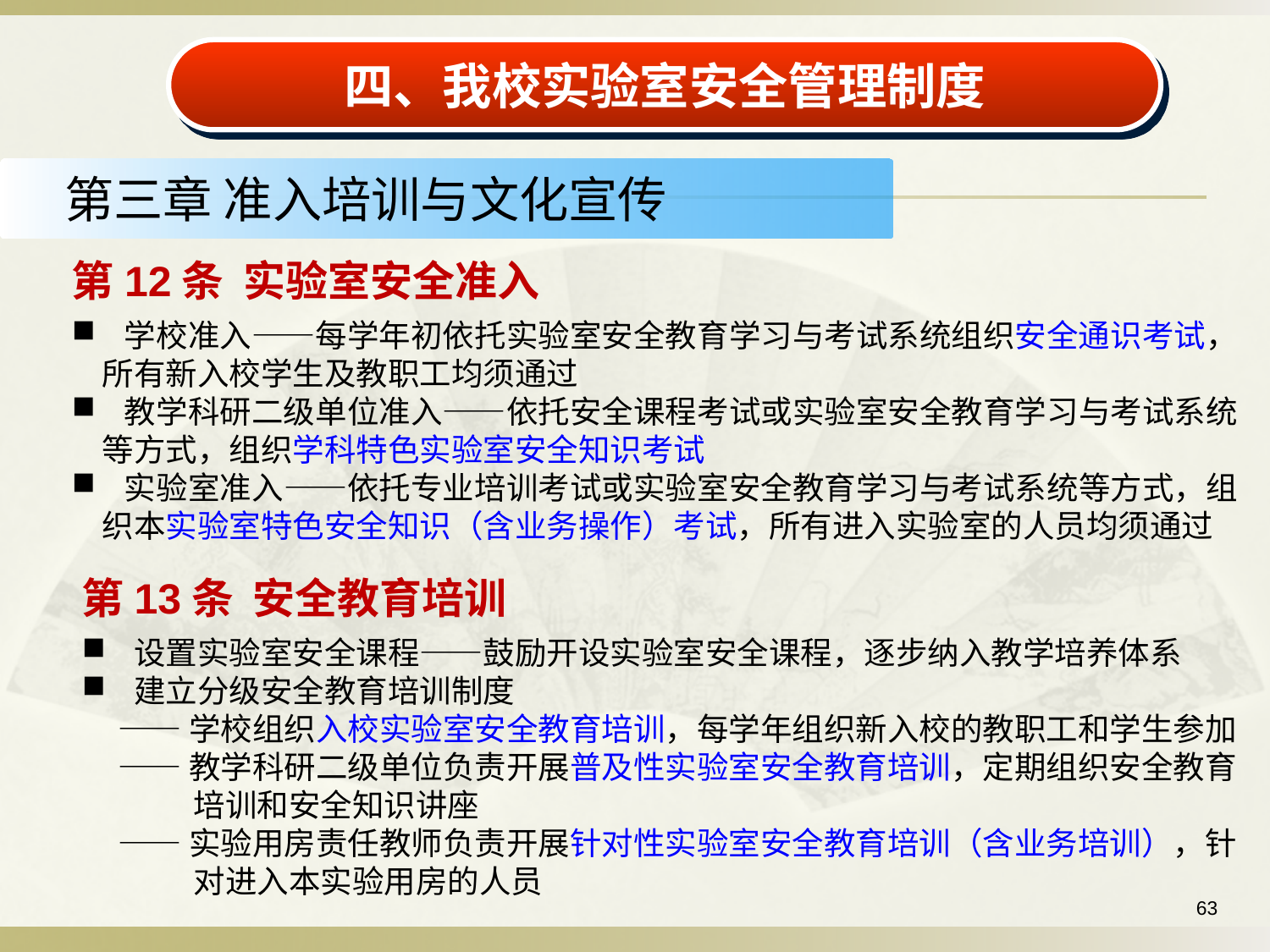

四、我校实验室安全管理制度
第三章 准入培训与文化宣传
第12条  实验室安全准入
  学校准入——每学年初依托实验室安全教育学习与考试系统组织安全通识考试，所有新入校学生及教职工均须通过
  教学科研二级单位准入——依托安全课程考试或实验室安全教育学习与考试系统等方式，组织学科特色实验室安全知识考试
  实验室准入——依托专业培训考试或实验室安全教育学习与考试系统等方式，组织本实验室特色安全知识（含业务操作）考试，所有进入实验室的人员均须通过
第13条  安全教育培训
  设置实验室安全课程——鼓励开设实验室安全课程，逐步纳入教学培养体系
  建立分级安全教育培训制度
     ——学校组织入校实验室安全教育培训，每学年组织新入校的教职工和学生参加
     ——教学科研二级单位负责开展普及性实验室安全教育培训，定期组织安全教育培训和安全知识讲座
     ——实验用房责任教师负责开展针对性实验室安全教育培训（含业务培训），针对进入本实验用房的人员
63